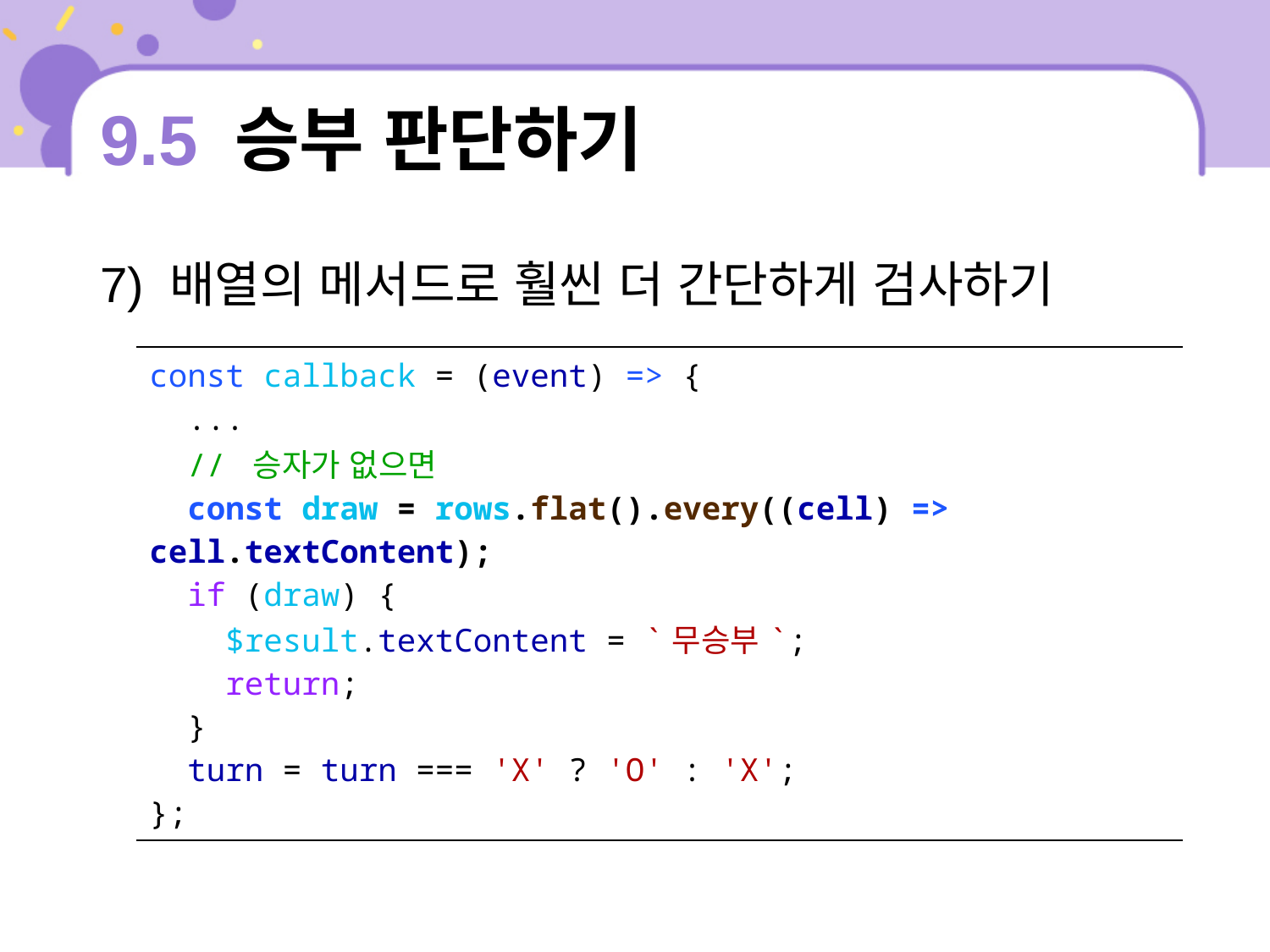

# 9.5 승부 판단하기
7) 배열의 메서드로 훨씬 더 간단하게 검사하기
| const callback = (event) => { ... // 승자가 없으면 const draw = rows.flat().every((cell) => cell.textContent); if (draw) { $result.textContent = `무승부`; return; } turn = turn === 'X' ? 'O' : 'X'; }; |
| --- |